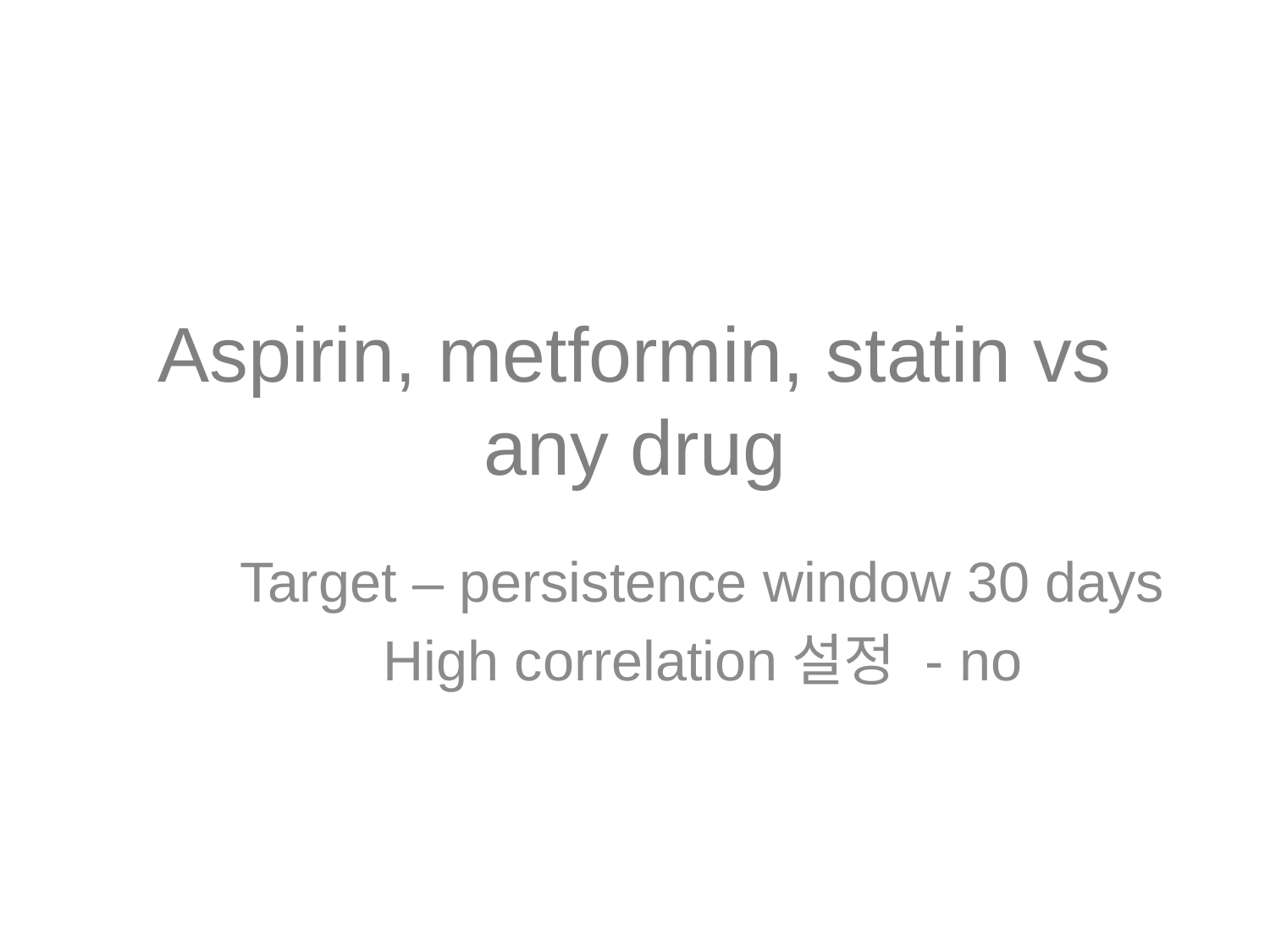

# Aspirin, metformin, statin vs any drug
Target – persistence window 30 days
High correlation설정 - no